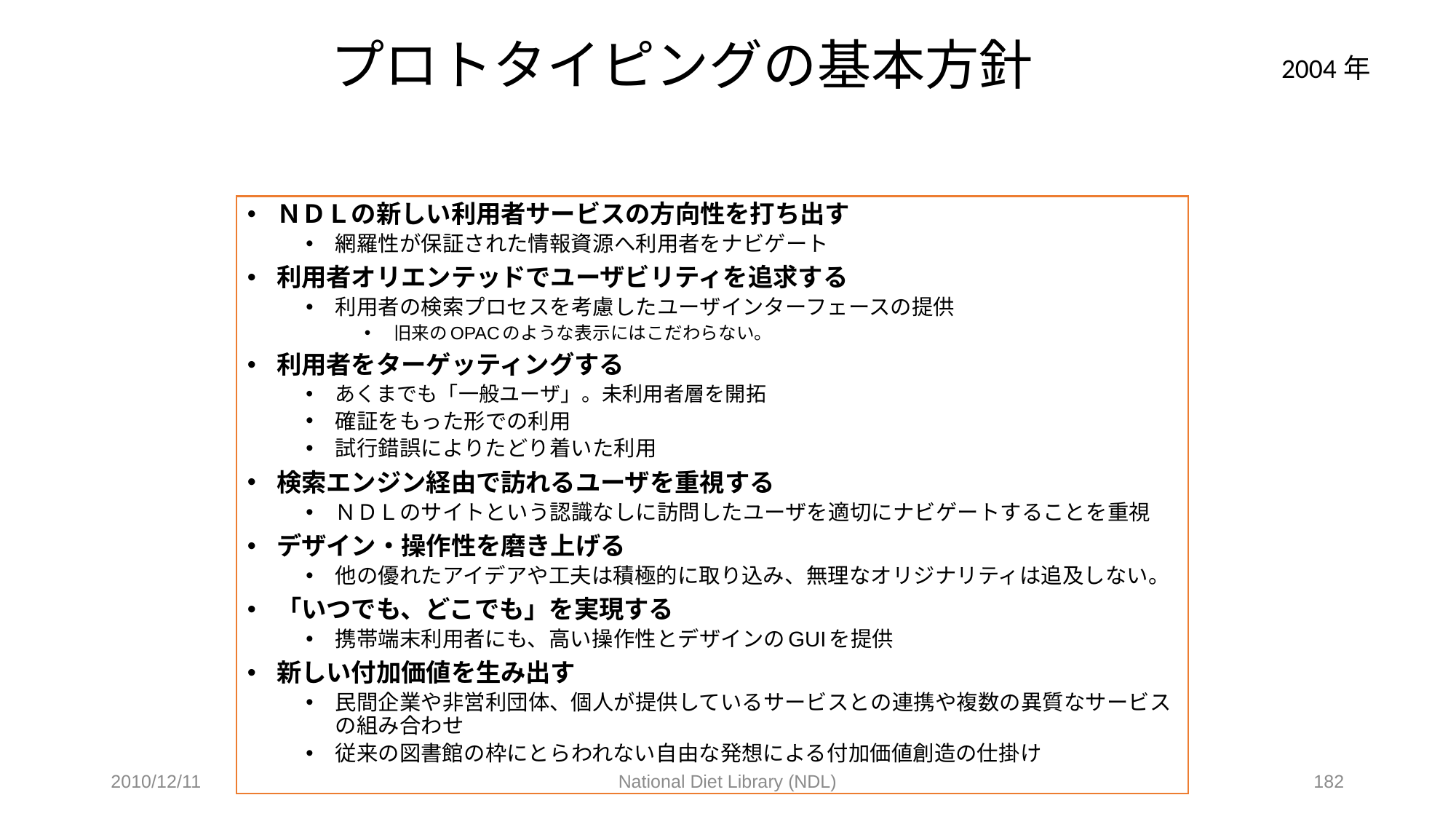

# プロトタイピングの基本方針
2004年
ＮＤＬの新しい利用者サービスの方向性を打ち出す
網羅性が保証された情報資源へ利用者をナビゲート
利用者オリエンテッドでユーザビリティを追求する
利用者の検索プロセスを考慮したユーザインターフェースの提供
旧来のOPACのような表示にはこだわらない。
利用者をターゲッティングする
あくまでも「一般ユーザ」。未利用者層を開拓
確証をもった形での利用
試行錯誤によりたどり着いた利用
検索エンジン経由で訪れるユーザを重視する
ＮＤＬのサイトという認識なしに訪問したユーザを適切にナビゲートすることを重視
デザイン・操作性を磨き上げる
他の優れたアイデアや工夫は積極的に取り込み、無理なオリジナリティは追及しない。
「いつでも、どこでも」を実現する
携帯端末利用者にも、高い操作性とデザインのGUIを提供
新しい付加価値を生み出す
民間企業や非営利団体、個人が提供しているサービスとの連携や複数の異質なサービスの組み合わせ
従来の図書館の枠にとらわれない自由な発想による付加価値創造の仕掛け

2010/12/11
National Diet Library (NDL)
182